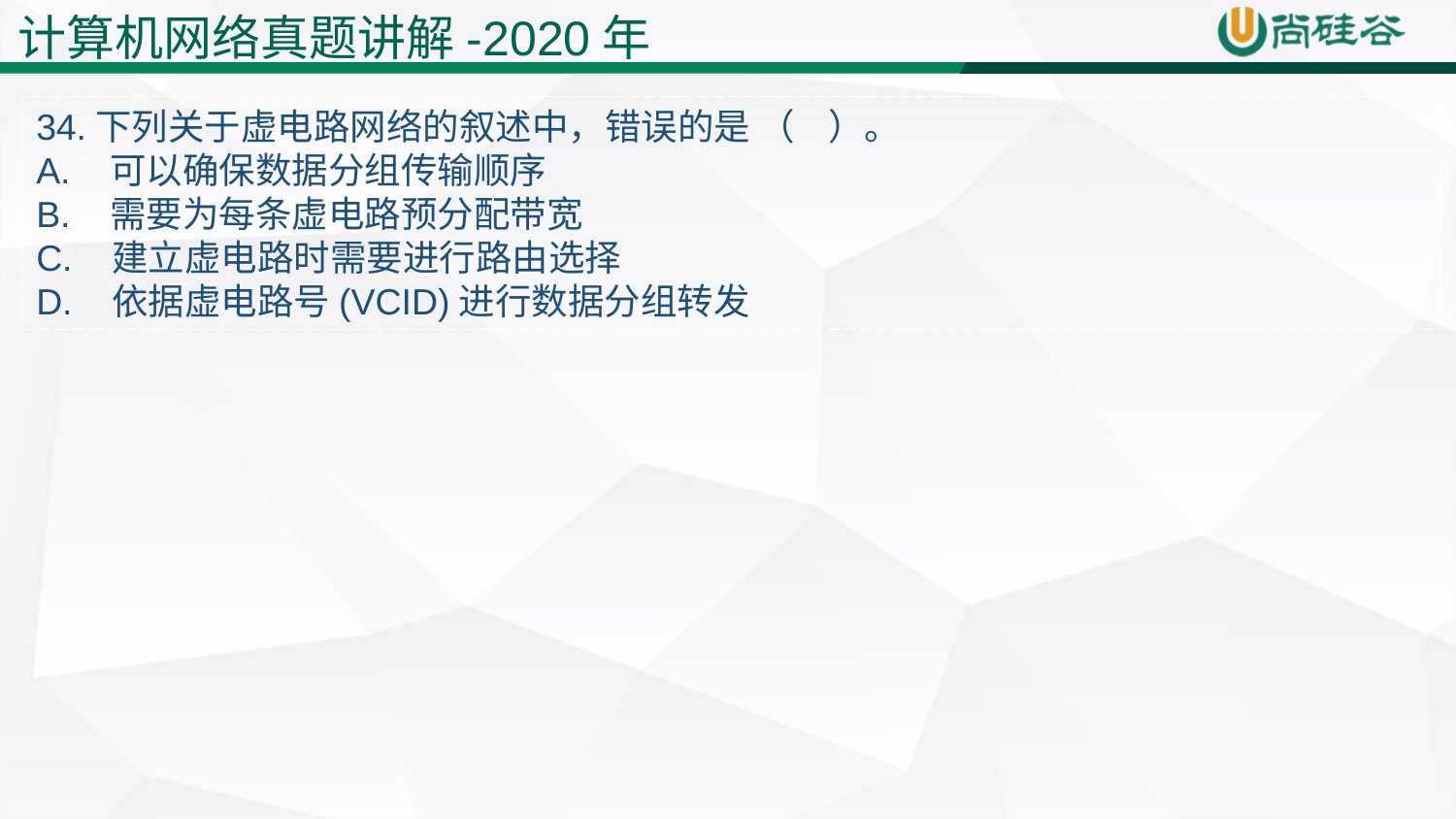

计算机网络真题讲解-2020年

34.下列关于虚电路网络的叙述中，错误的是 （    ）。
A.   可以确保数据分组传输顺序
B.   需要为每条虚电路预分配带宽
C.   建立虚电路时需要进行路由选择
D.   依据虚电路号(VCID)进行数据分组转发